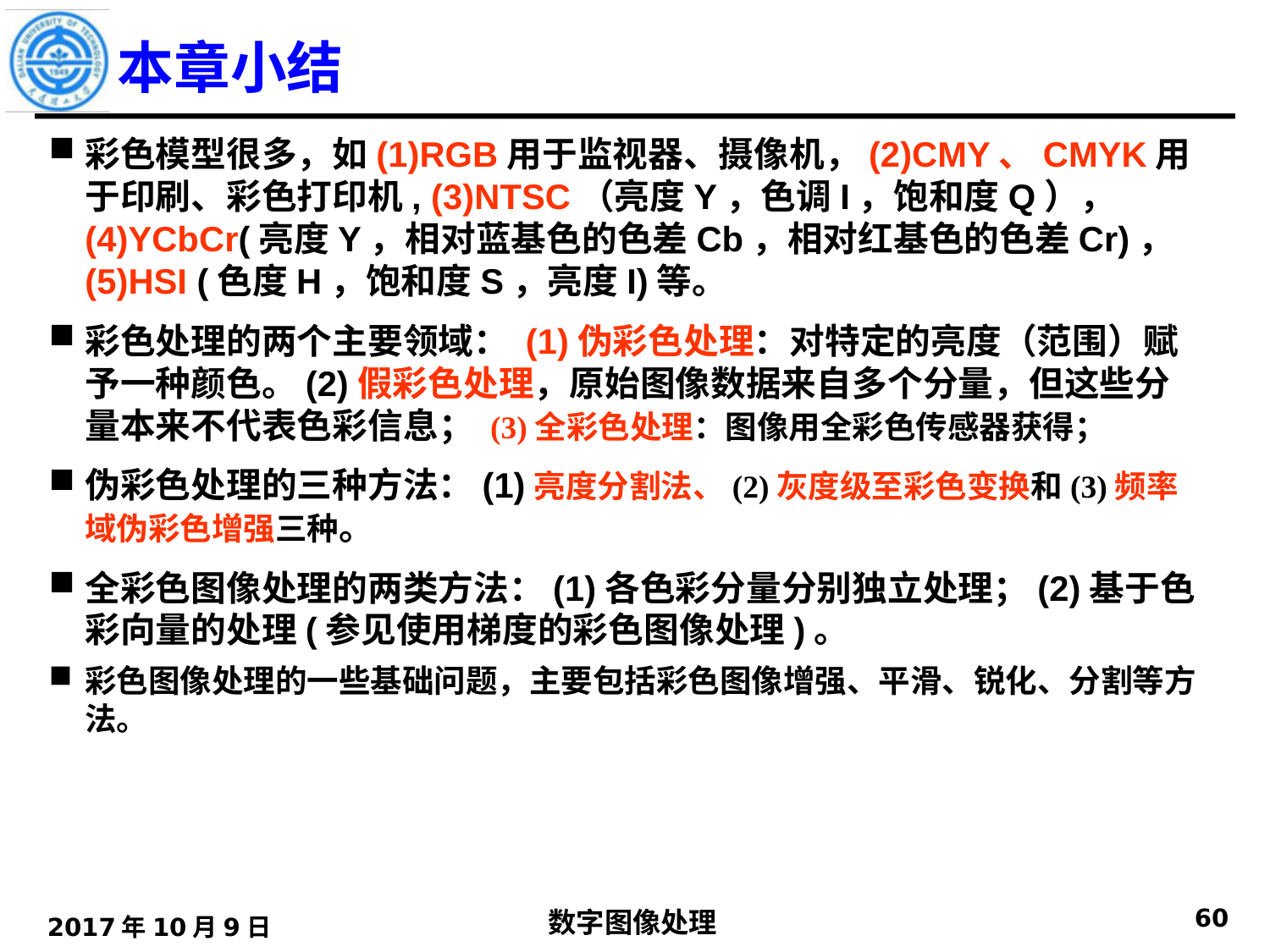

本章小结
彩色模型很多，如(1)RGB用于监视器、摄像机，(2)CMY、CMYK用于印刷、彩色打印机, (3)NTSC（亮度Y，色调I，饱和度Q），(4)YCbCr(亮度Y，相对蓝基色的色差Cb，相对红基色的色差Cr)，(5)HSI (色度H，饱和度S，亮度I)等。
彩色处理的两个主要领域： (1)伪彩色处理：对特定的亮度（范围）赋予一种颜色。(2)假彩色处理，原始图像数据来自多个分量，但这些分量本来不代表色彩信息； (3)全彩色处理：图像用全彩色传感器获得；
伪彩色处理的三种方法：(1)亮度分割法、(2)灰度级至彩色变换和(3)频率域伪彩色增强三种。
全彩色图像处理的两类方法：(1)各色彩分量分别独立处理；(2)基于色彩向量的处理(参见使用梯度的彩色图像处理)。
彩色图像处理的一些基础问题，主要包括彩色图像增强、平滑、锐化、分割等方法。